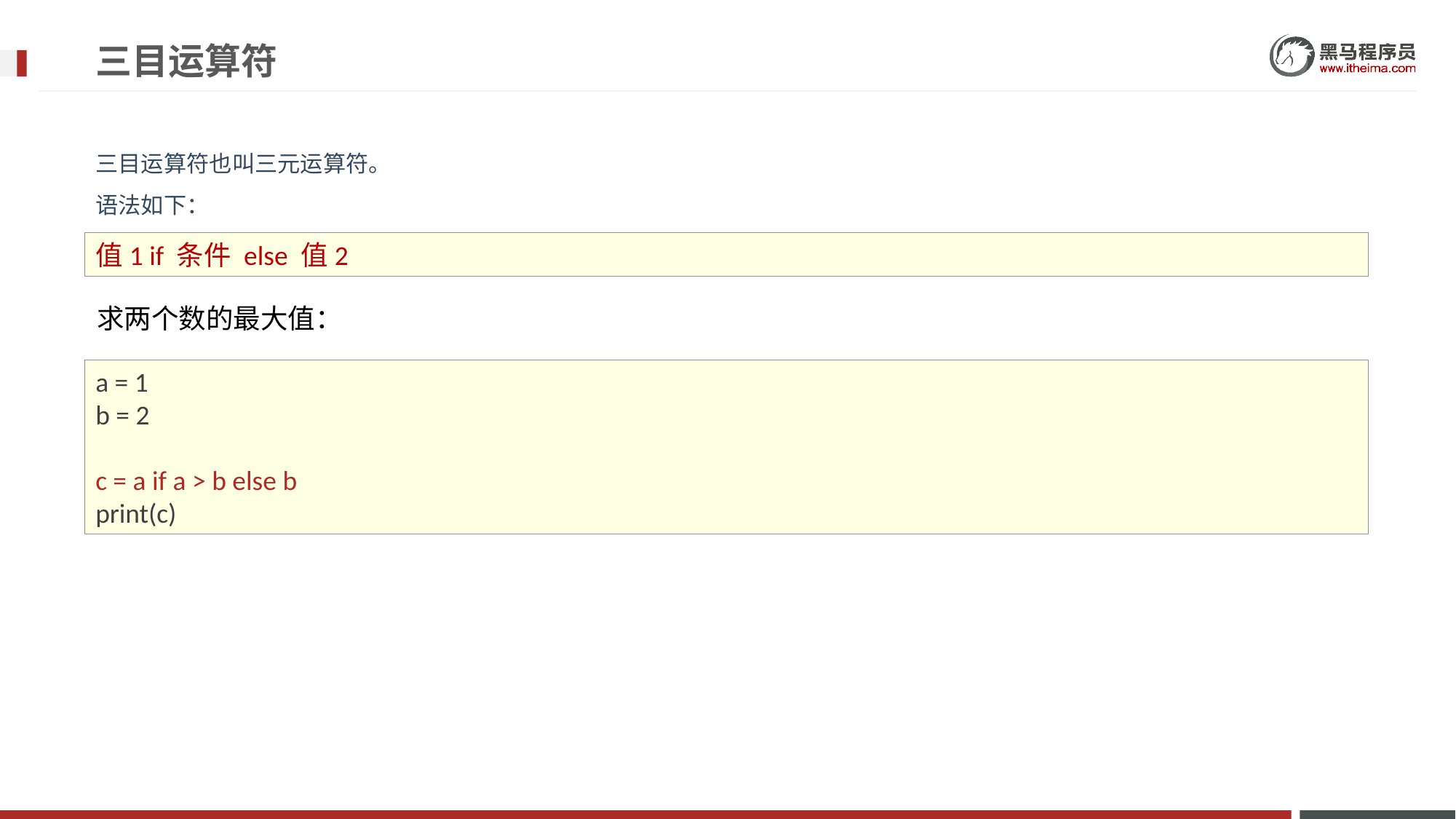

# 三目运算符
三目运算符也叫三元运算符。

语法如下：
值1 if 条件 else 值2
求两个数的最大值：
a = 1
b = 2

c = a if a > b else b
print(c)